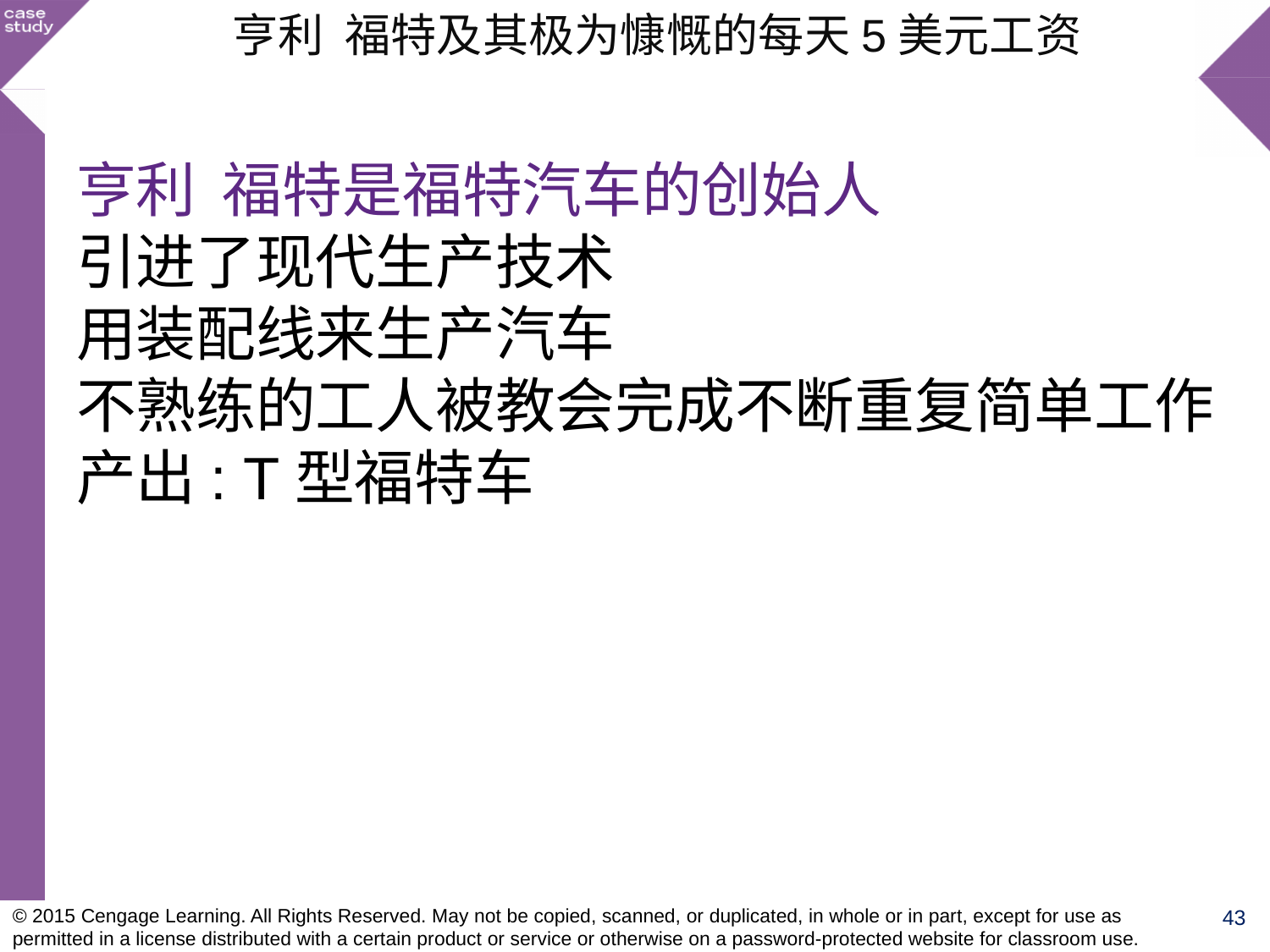

亨利  福特及其极为慷慨的每天5美元工资
亨利  福特是福特汽车的创始人
引进了现代生产技术
用装配线来生产汽车
不熟练的工人被教会完成不断重复简单工作
产出: T型福特车
43
© 2015 Cengage Learning. All Rights Reserved. May not be copied, scanned, or duplicated, in whole or in part, except for use as permitted in a license distributed with a certain product or service or otherwise on a password-protected website for classroom use.